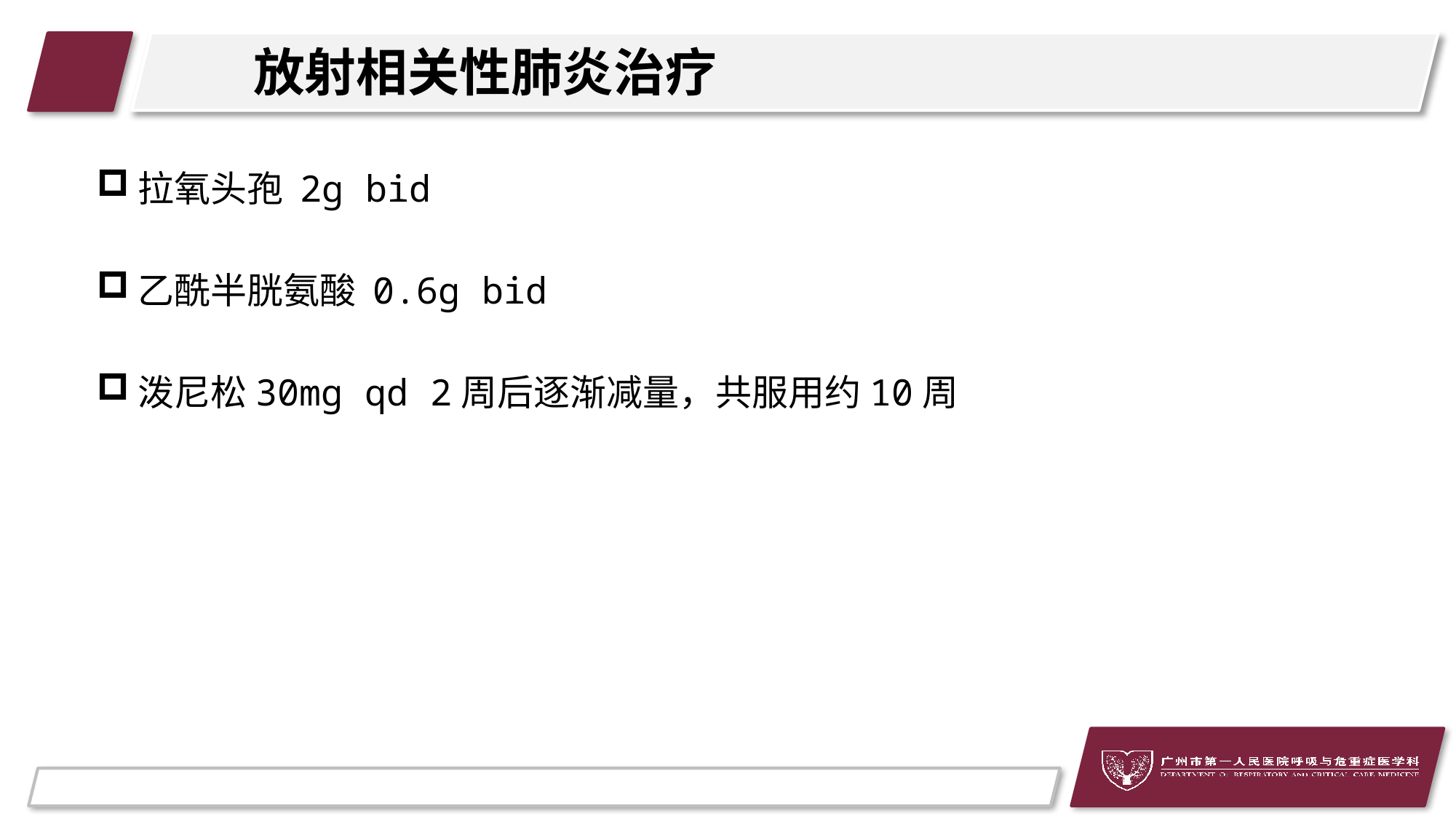

# 放射相关性肺炎治疗
拉氧头孢 2g bid

乙酰半胱氨酸 0.6g bid

泼尼松30mg qd 2周后逐渐减量，共服用约10周